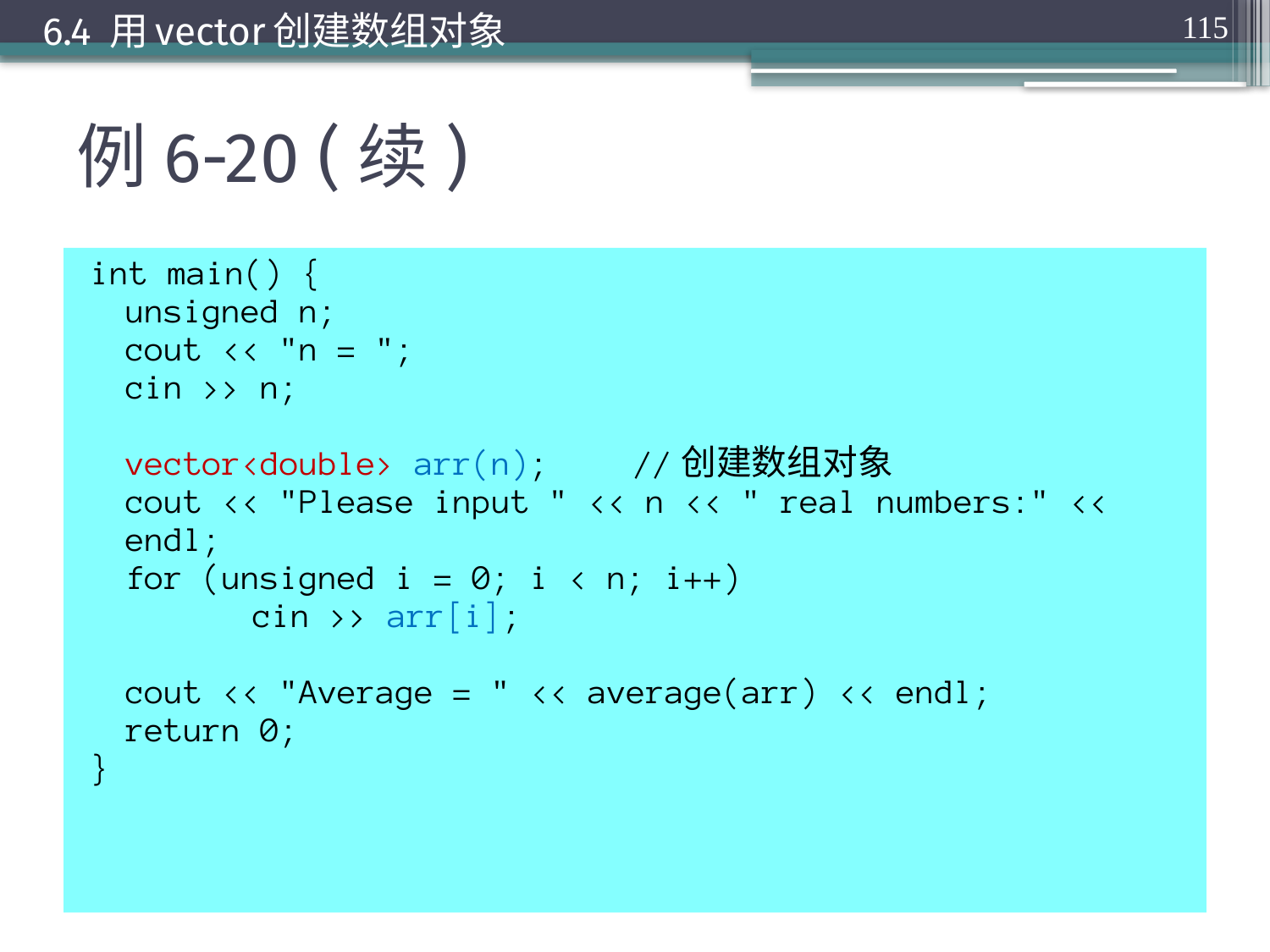

6.4 用vector创建数组对象
115
# 例6-20 (续)
int main() {
	unsigned n;
	cout << "n = ";
	cin >> n;

	vector<double> arr(n);	//创建数组对象
	cout << "Please input " << n << " real numbers:" << endl;
	for (unsigned i = 0; i < n; i++)
		cin >> arr[i];

	cout << "Average = " << average(arr) << endl;
	return 0;
}